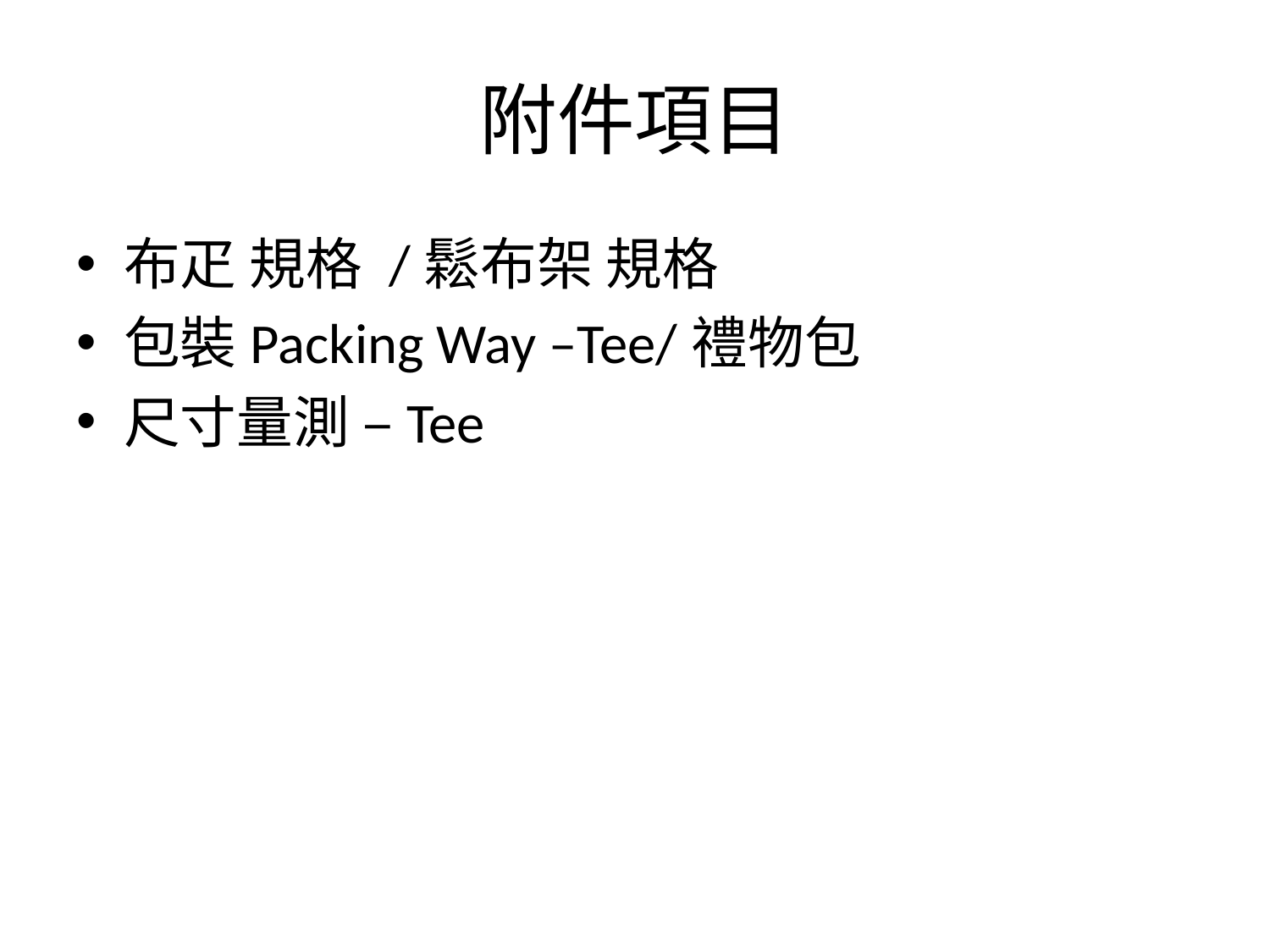

# 附件項目
布疋 規格 /鬆布架 規格
包裝Packing Way –Tee/禮物包
尺寸量測 –Tee